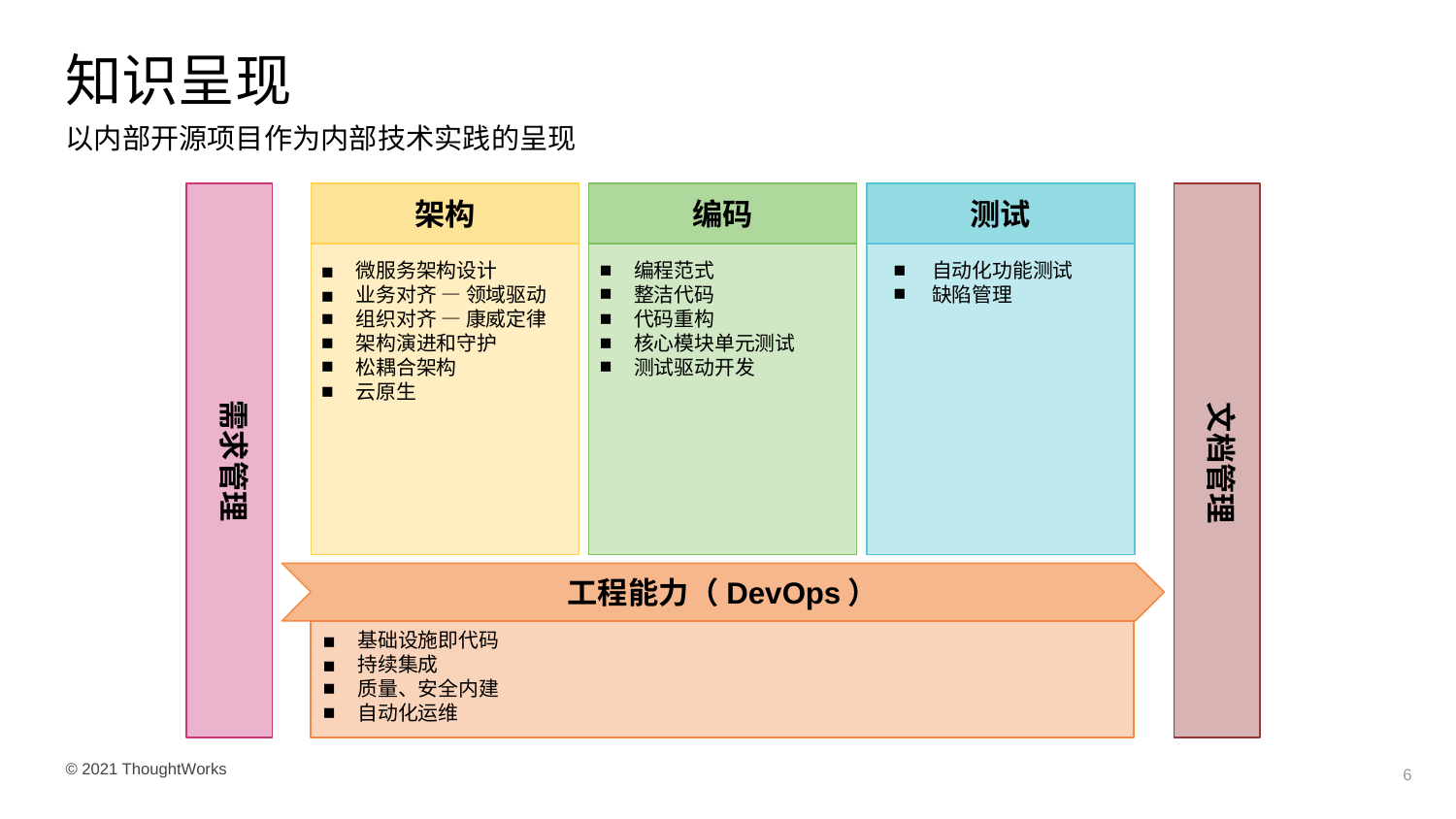

# 知识呈现
以内部开源项目作为内部技术实践的呈现

架构
微服务架构设计
业务对齐 — 领域驱动
组织对齐 — 康威定律
架构演进和守护
松耦合架构
云原生

编码
编程范式
整洁代码
代码重构
核心模块单元测试
测试驱动开发

测试
自动化功能测试
缺陷管理

文档管理

需求管理
工程能力（DevOps）

基础设施即代码
持续集成
质量、安全内建
自动化运维

6